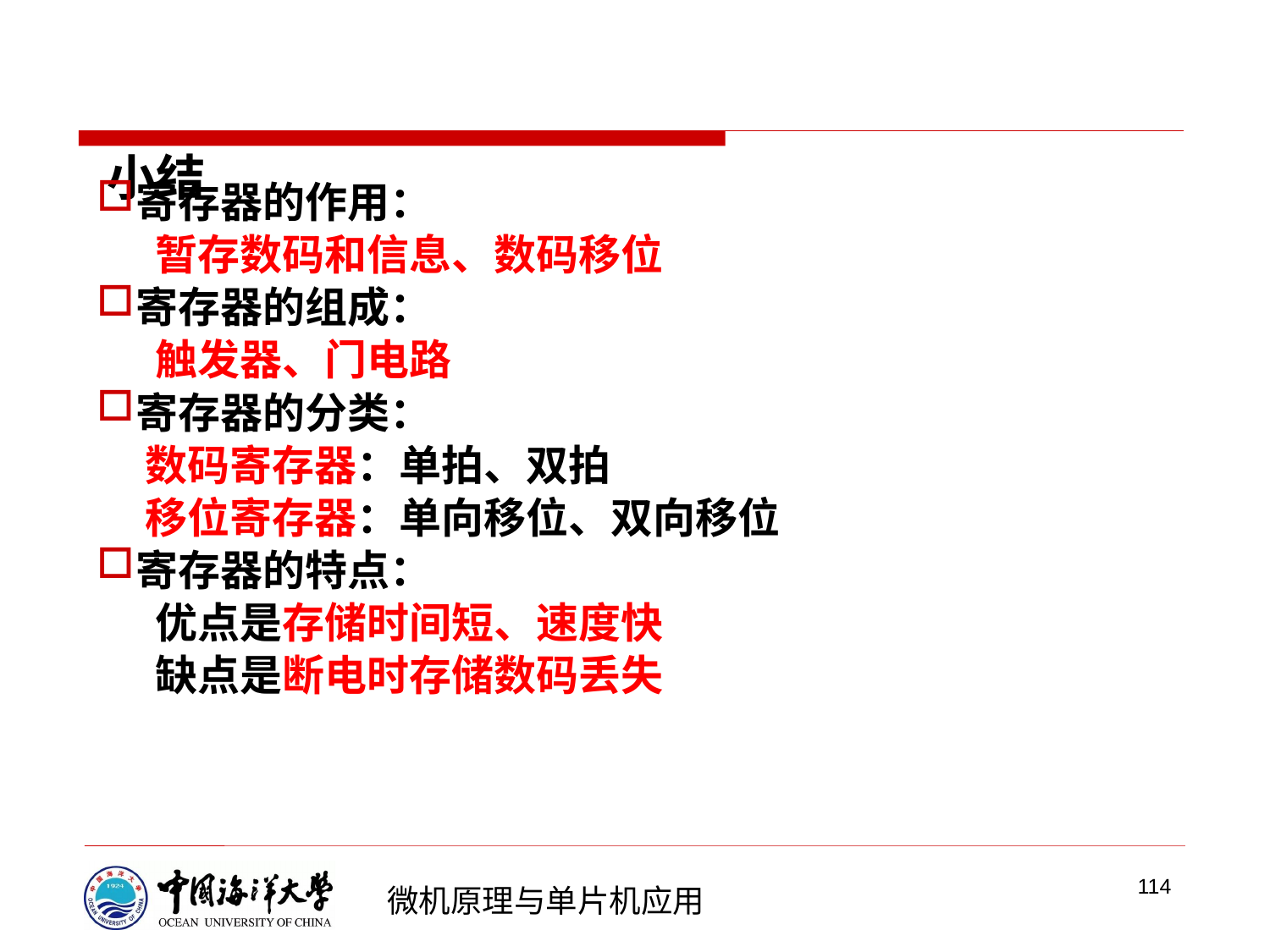

# 小结
寄存器的作用：
     暂存数码和信息、数码移位
寄存器的组成：
     触发器、门电路
寄存器的分类：
    数码寄存器：单拍、双拍
    移位寄存器：单向移位、双向移位
寄存器的特点：
     优点是存储时间短、速度快
     缺点是断电时存储数码丢失

114